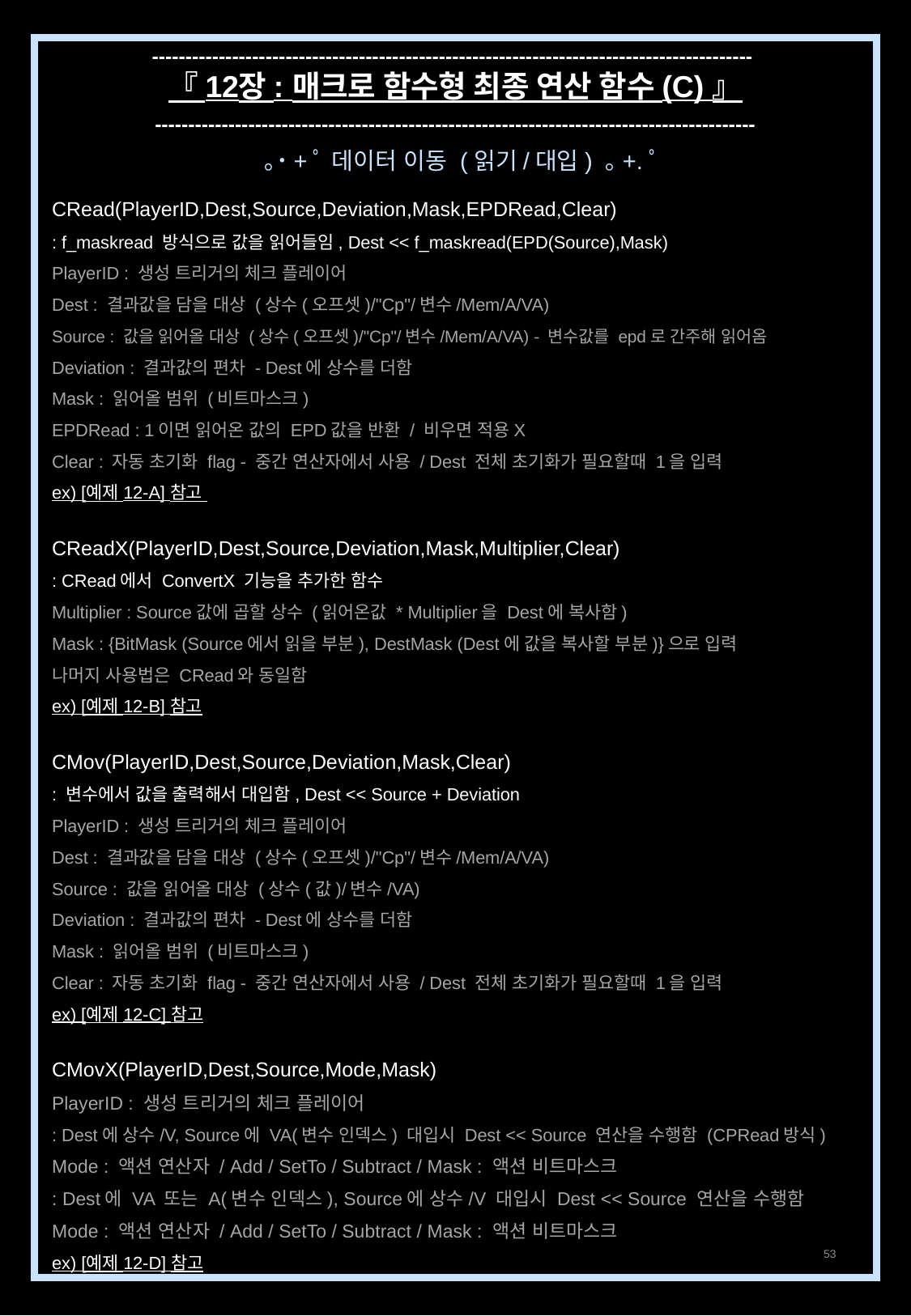

------------------------------------------------------------------------------------------
『 12장 : 매크로 함수형 최종 연산 함수 (C) 』
------------------------------------------------------------------------------------------

｡˙+ﾟ 데이터 이동 (읽기/대입) ｡+.ﾟ
CRead(PlayerID,Dest,Source,Deviation,Mask,EPDRead,Clear)
: f_maskread 방식으로 값을 읽어들임, Dest << f_maskread(EPD(Source),Mask)
PlayerID : 생성 트리거의 체크 플레이어
Dest : 결과값을 담을 대상 (상수(오프셋)/"Cp"/변수/Mem/A/VA)
Source : 값을 읽어올 대상 (상수(오프셋)/"Cp"/변수/Mem/A/VA) - 변수값를 epd로 간주해 읽어옴
Deviation : 결과값의 편차 - Dest에 상수를 더함
Mask : 읽어올 범위 (비트마스크)
EPDRead : 1이면 읽어온 값의 EPD값을 반환 / 비우면 적용X
Clear : 자동 초기화 flag - 중간 연산자에서 사용 / Dest 전체 초기화가 필요할때 1을 입력
ex) [예제 12-A] 참고

CReadX(PlayerID,Dest,Source,Deviation,Mask,Multiplier,Clear)
: CRead에서 ConvertX 기능을 추가한 함수
Multiplier : Source값에 곱할 상수 (읽어온값 * Multiplier을 Dest에 복사함)
Mask : {BitMask (Source에서 읽을 부분), DestMask (Dest에 값을 복사할 부분)}으로 입력
나머지 사용법은 CRead와 동일함
ex) [예제 12-B] 참고

CMov(PlayerID,Dest,Source,Deviation,Mask,Clear)
: 변수에서 값을 출력해서 대입함, Dest << Source + Deviation
PlayerID : 생성 트리거의 체크 플레이어
Dest : 결과값을 담을 대상 (상수(오프셋)/"Cp"/변수/Mem/A/VA)
Source : 값을 읽어올 대상 (상수(값)/변수/VA)
Deviation : 결과값의 편차 - Dest에 상수를 더함
Mask : 읽어올 범위 (비트마스크)
Clear : 자동 초기화 flag - 중간 연산자에서 사용 / Dest 전체 초기화가 필요할때 1을 입력
ex) [예제 12-C] 참고

CMovX(PlayerID,Dest,Source,Mode,Mask)
PlayerID : 생성 트리거의 체크 플레이어
: Dest에 상수/V, Source에 VA(변수 인덱스) 대입시 Dest << Source 연산을 수행함 (CPRead방식)
Mode : 액션 연산자 / Add / SetTo / Subtract / Mask : 액션 비트마스크
: Dest에 VA 또는 A(변수 인덱스), Source에 상수/V 대입시 Dest << Source 연산을 수행함
Mode : 액션 연산자 / Add / SetTo / Subtract / Mask : 액션 비트마스크
ex) [예제 12-D] 참고
53